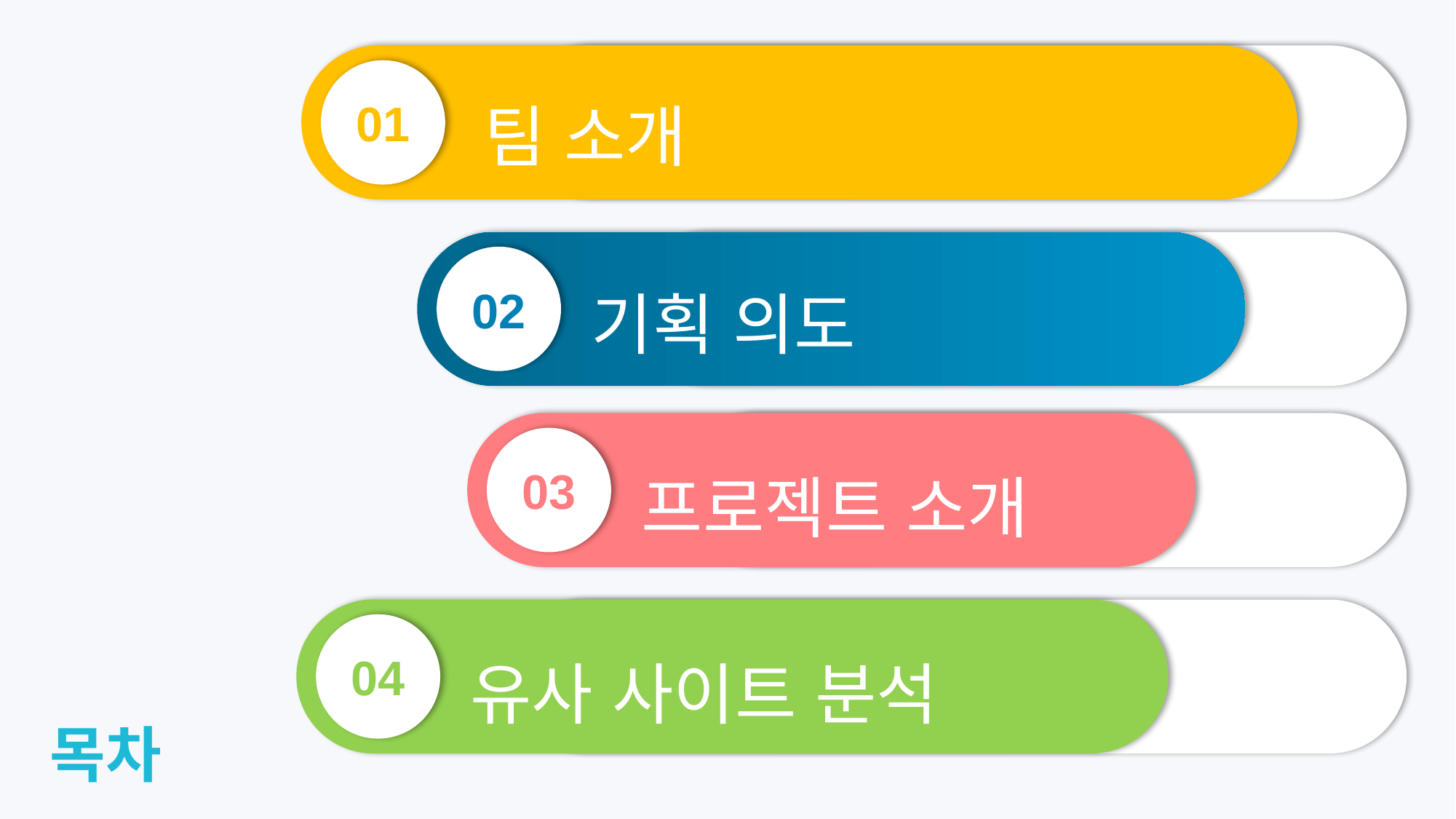

팀 소개
01

기획 의도
02

프로젝트 소개
03

유사 사이트 분석
04
목차